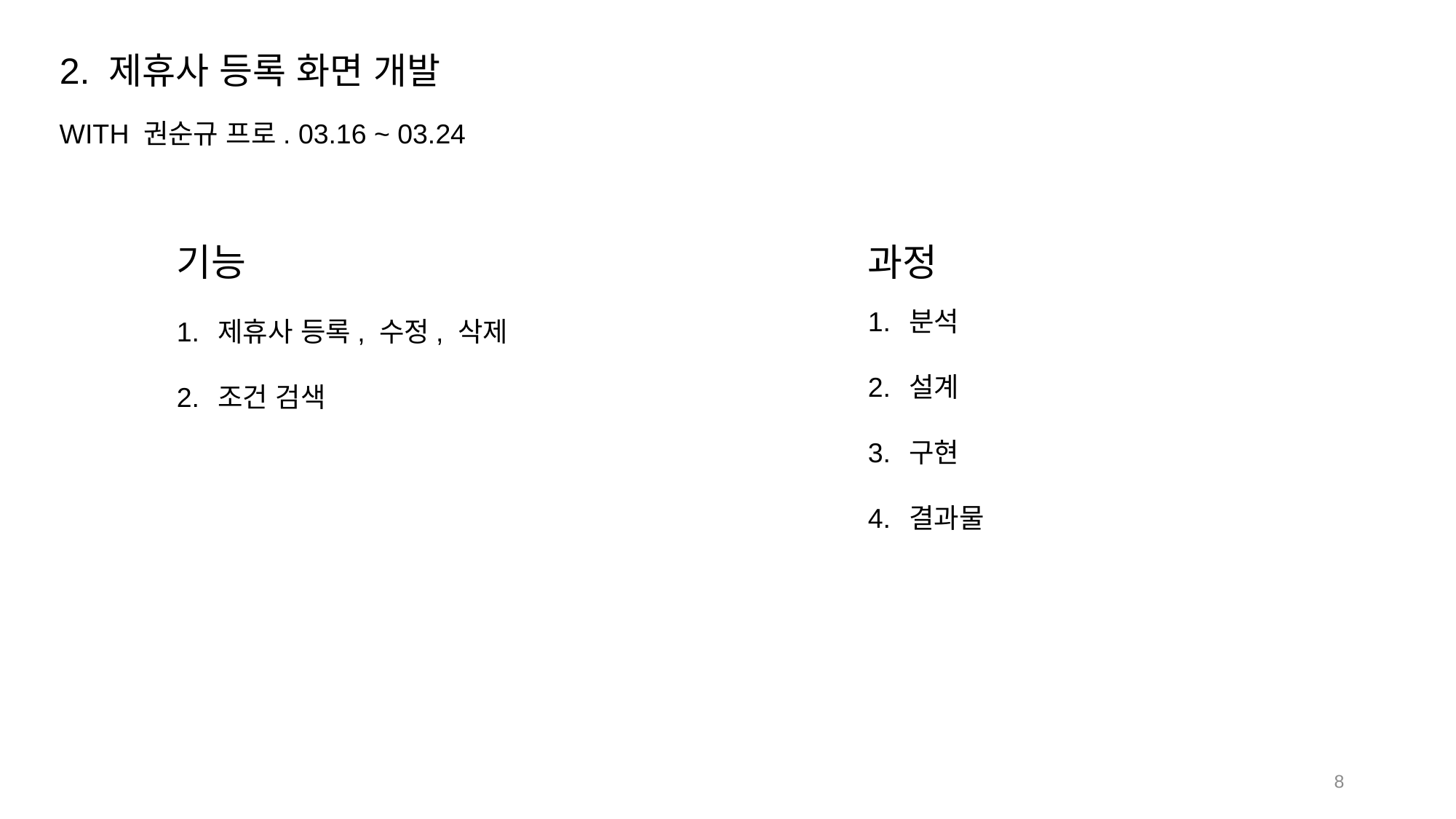

2. 제휴사 등록 화면 개발
WITH 권순규 프로. 03.16 ~ 03.24
기능
제휴사 등록, 수정, 삭제

조건 검색

분석

설계

구현

결과물
과정
8